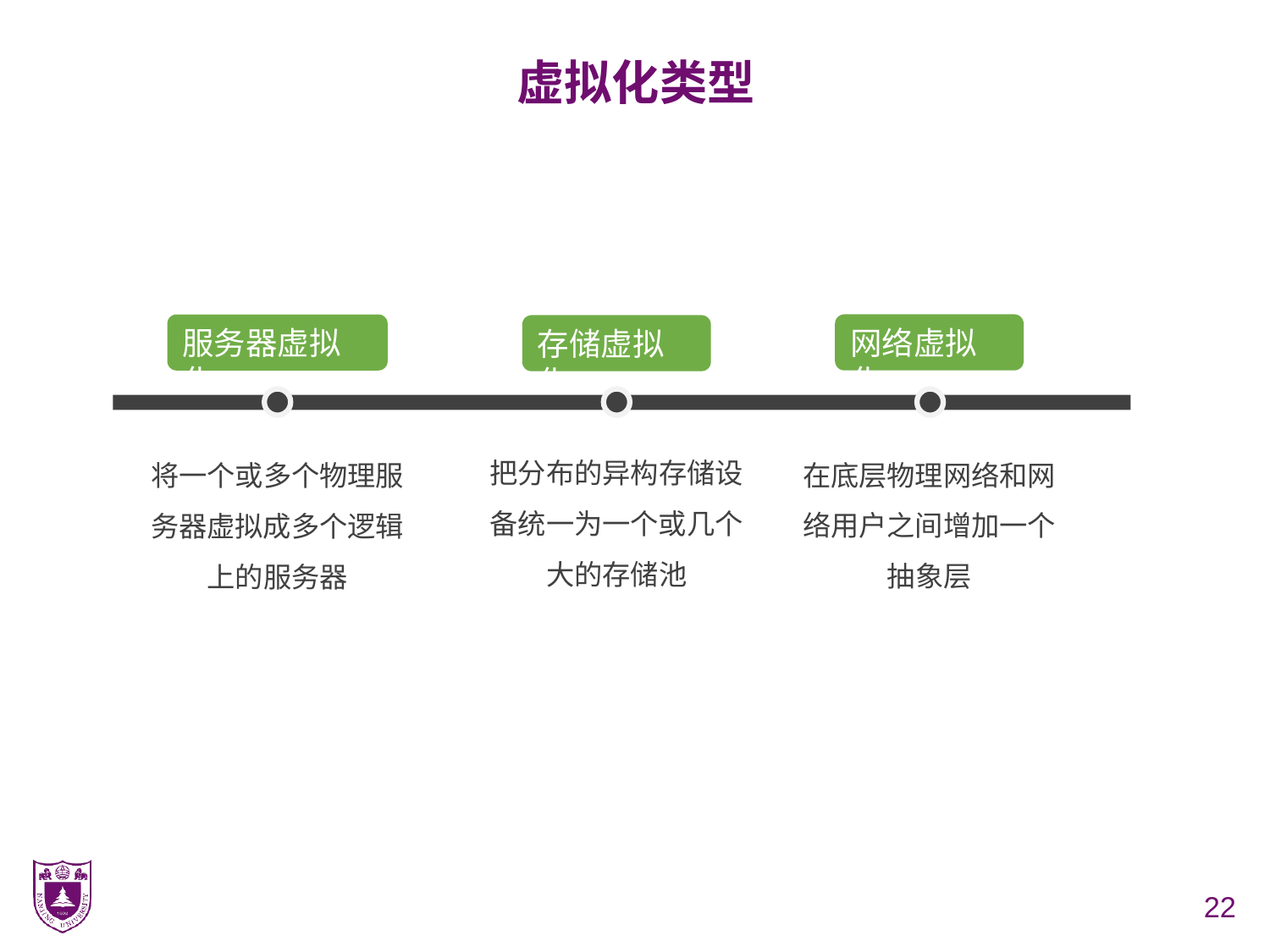

# 虚拟化类型
网络虚拟化
服务器虚拟化
存储虚拟化

把分布的异构存储设备统一为一个或几个大的存储池
在底层物理网络和网络用户之间增加一个抽象层
将一个或多个物理服务器虚拟成多个逻辑上的服务器
22